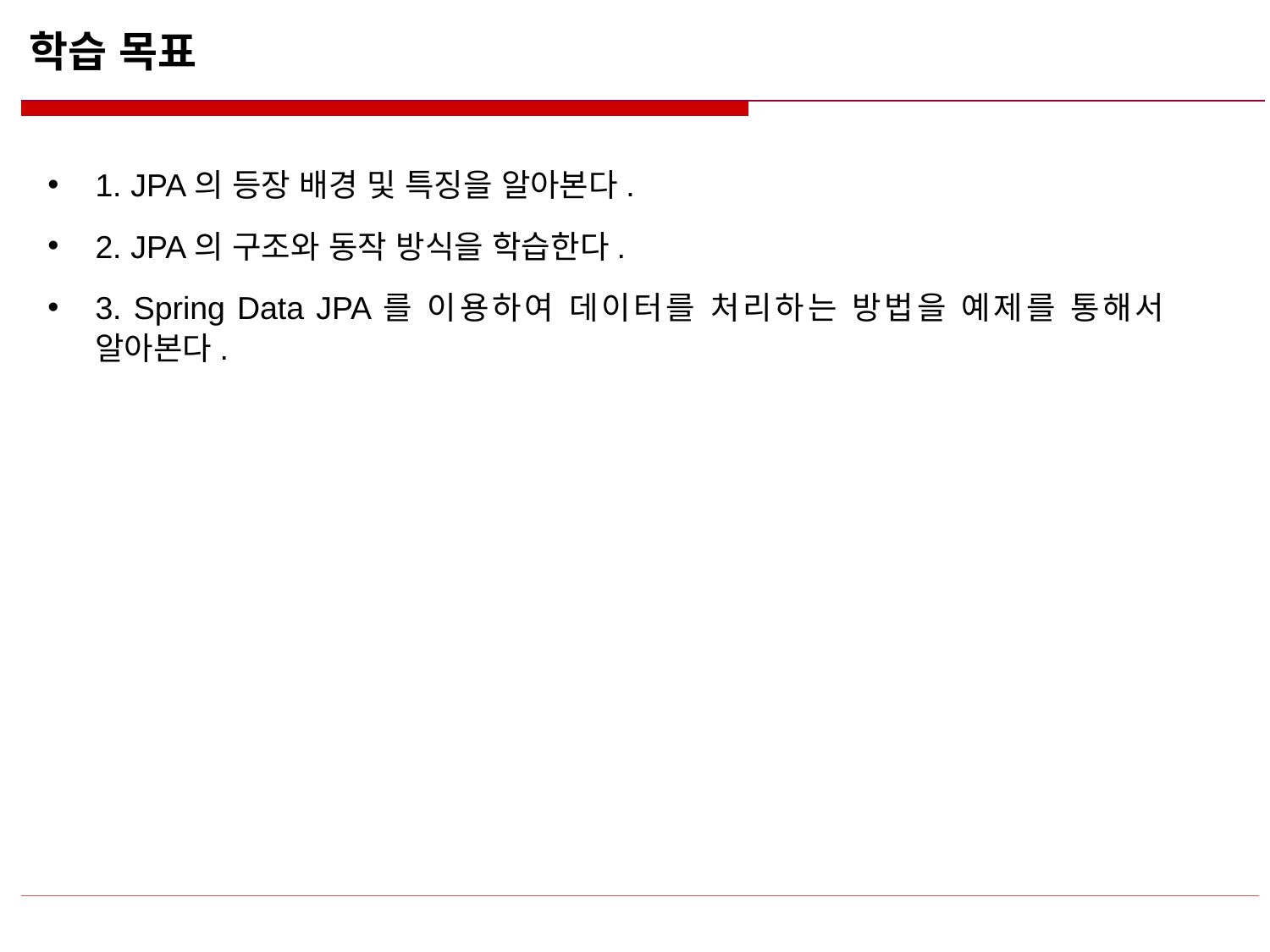

# 학습 목표
1. JPA의 등장 배경 및 특징을 알아본다.
2. JPA의 구조와 동작 방식을 학습한다.
3. Spring Data JPA를 이용하여 데이터를 처리하는 방법을 예제를 통해서 알아본다.